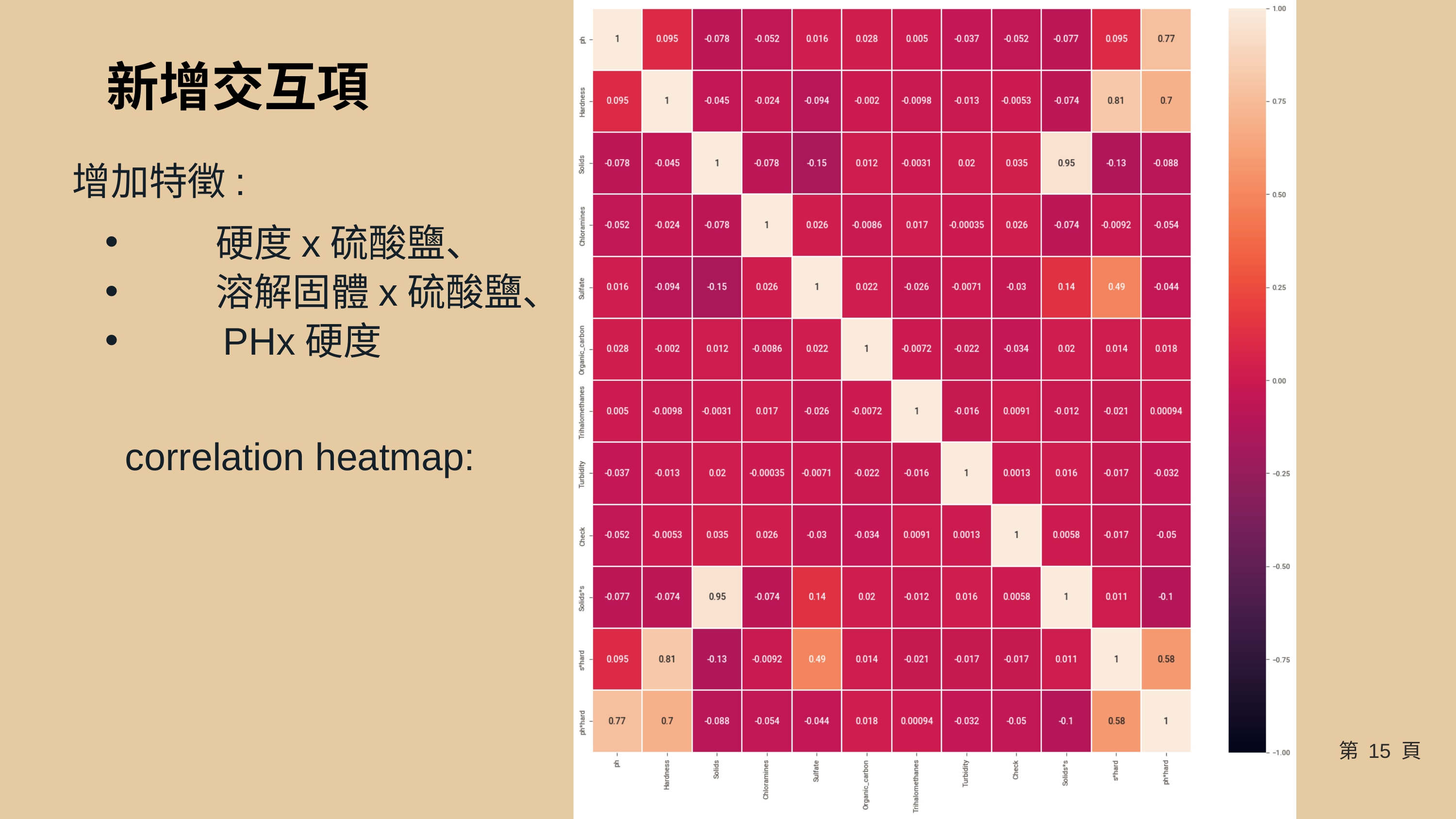

新增交互項
增加特徵:
        硬度x硫酸鹽、
        溶解固體x硫酸鹽、
        PHx硬度
correlation heatmap:
第 15 頁